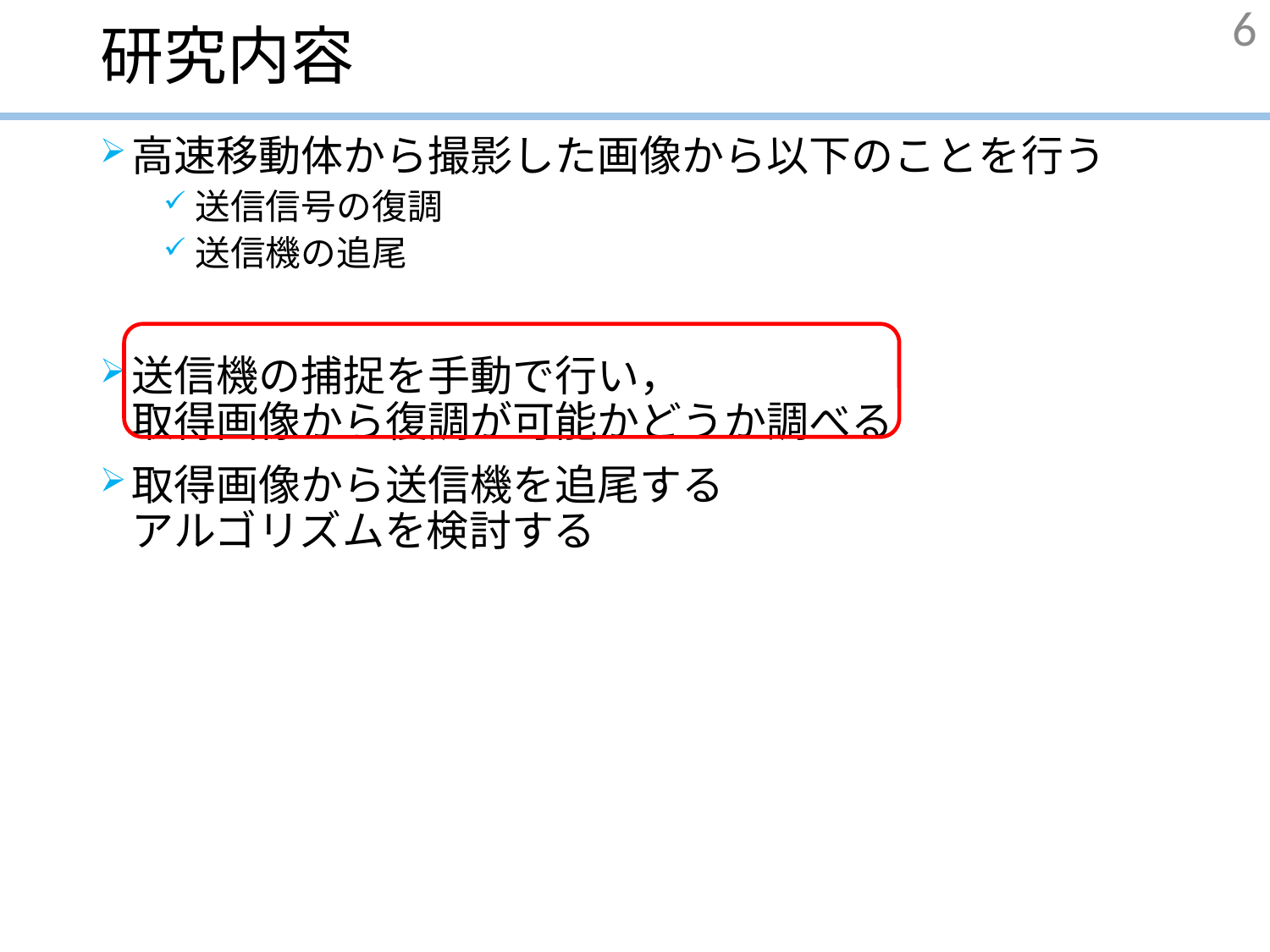

# 研究内容
6
高速移動体から撮影した画像から以下のことを行う
送信信号の復調
送信機の追尾

送信機の捕捉を手動で行い，　　　　　　　　　　　取得画像から復調が可能かどうか調べる
取得画像から送信機を追尾する　　　　　　　　　　アルゴリズムを検討する